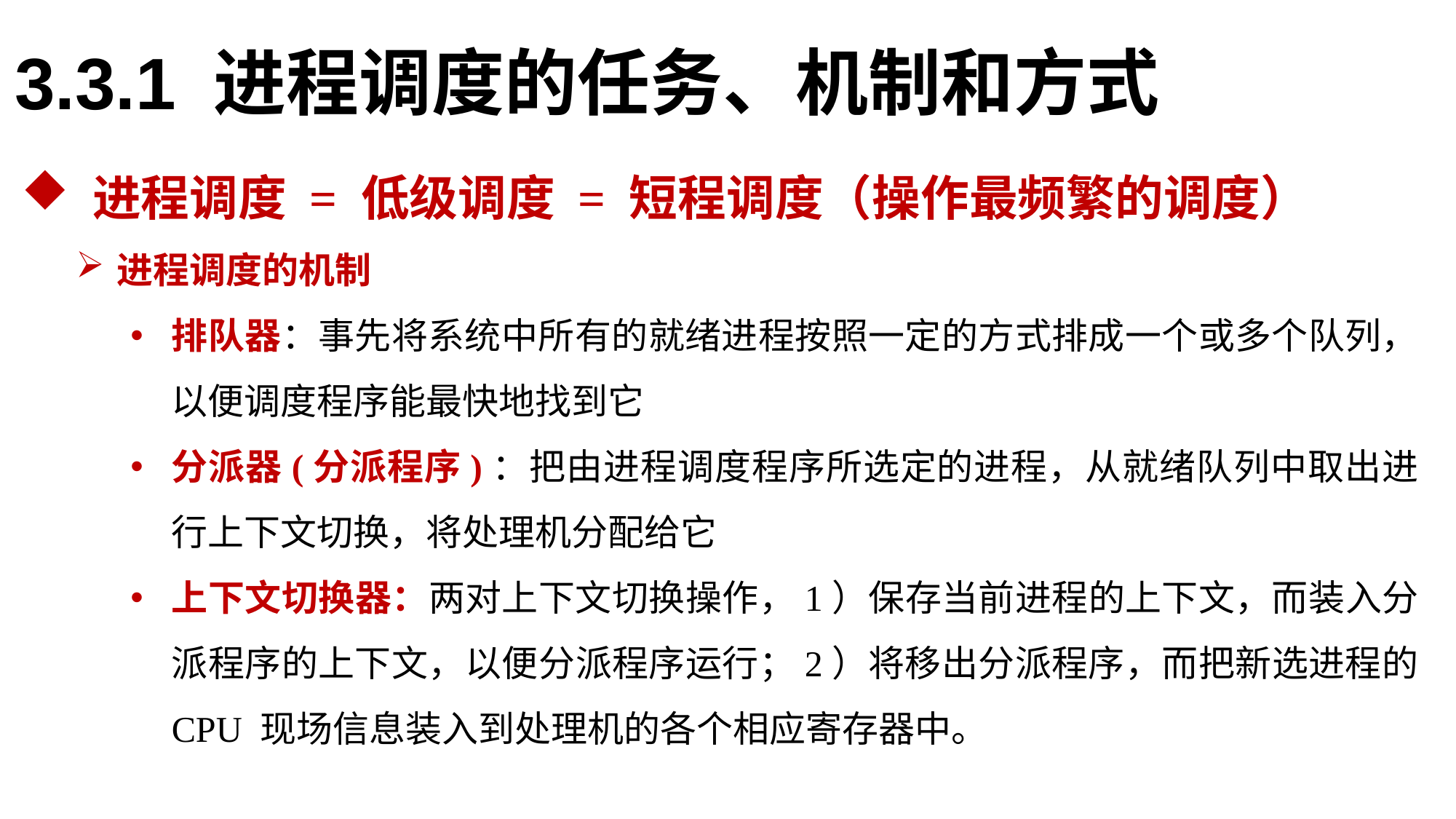

3.3.1 进程调度的任务、机制和方式
 进程调度 = 低级调度 = 短程调度（操作最频繁的调度）
进程调度的机制
排队器：事先将系统中所有的就绪进程按照一定的方式排成一个或多个队列，以便调度程序能最快地找到它
分派器(分派程序)：把由进程调度程序所选定的进程，从就绪队列中取出进行上下文切换，将处理机分配给它
上下文切换器：两对上下文切换操作，1）保存当前进程的上下文，而装入分派程序的上下文，以便分派程序运行；2）将移出分派程序，而把新选进程的 CPU 现场信息装入到处理机的各个相应寄存器中。